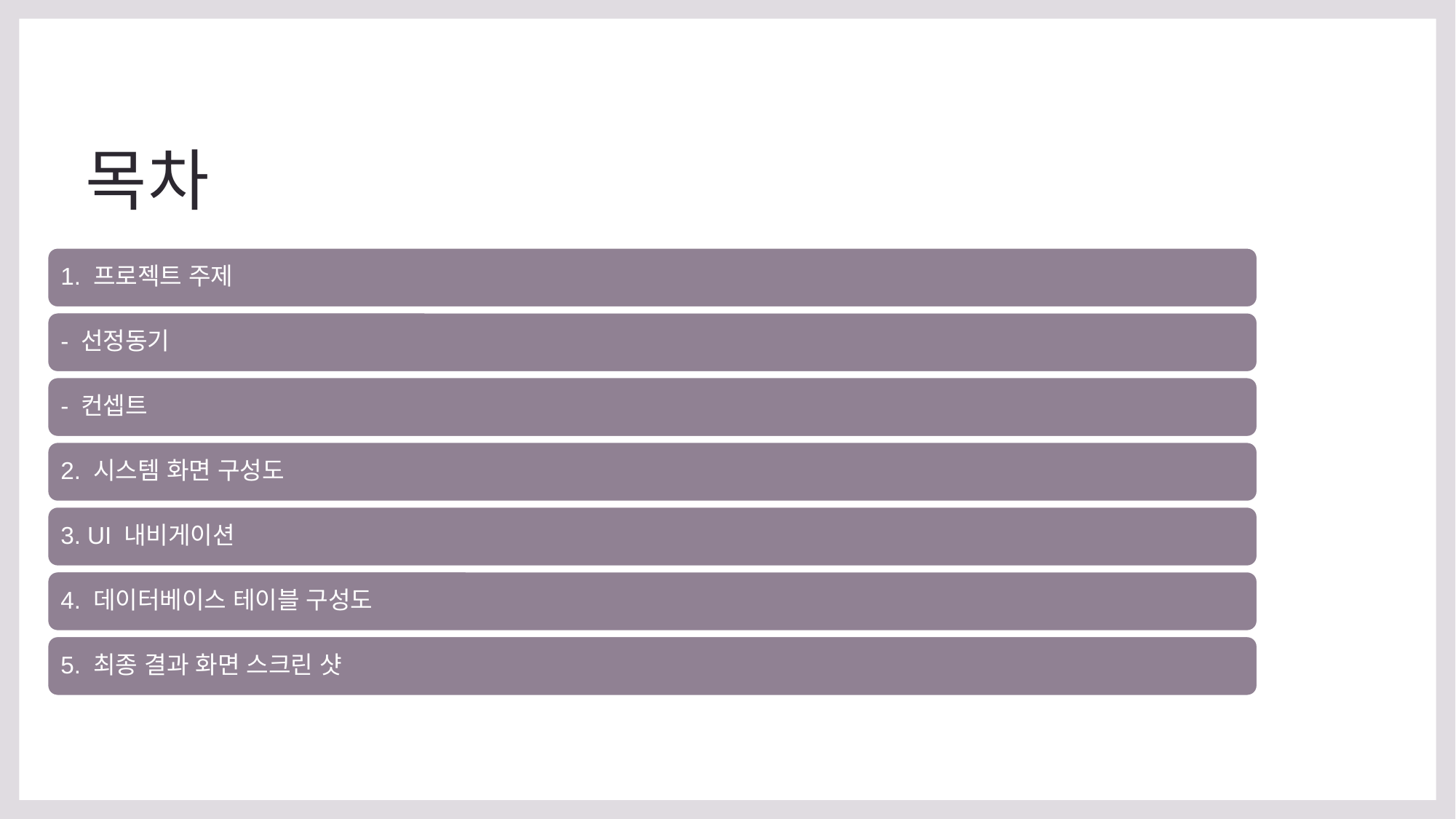

# 목차
1. 프로젝트 주제
- 선정동기
- 컨셉트
2. 시스템 화면 구성도
3. UI 내비게이션
4. 데이터베이스 테이블 구성도
5. 최종 결과 화면 스크린 샷